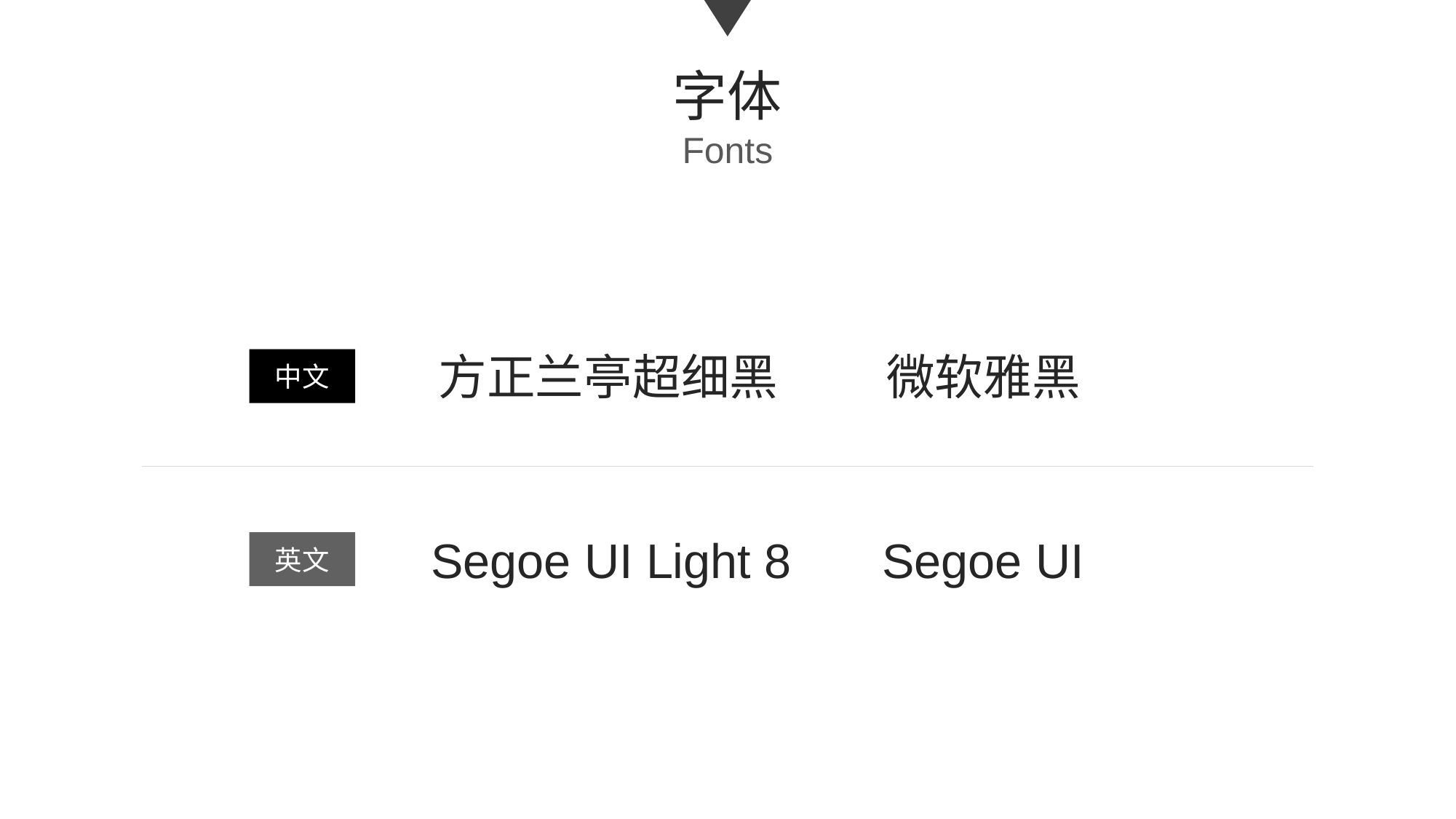

字体
Fonts
方正兰亭超细黑
微软雅黑
中文
Segoe UI Light 8
Segoe UI
英文